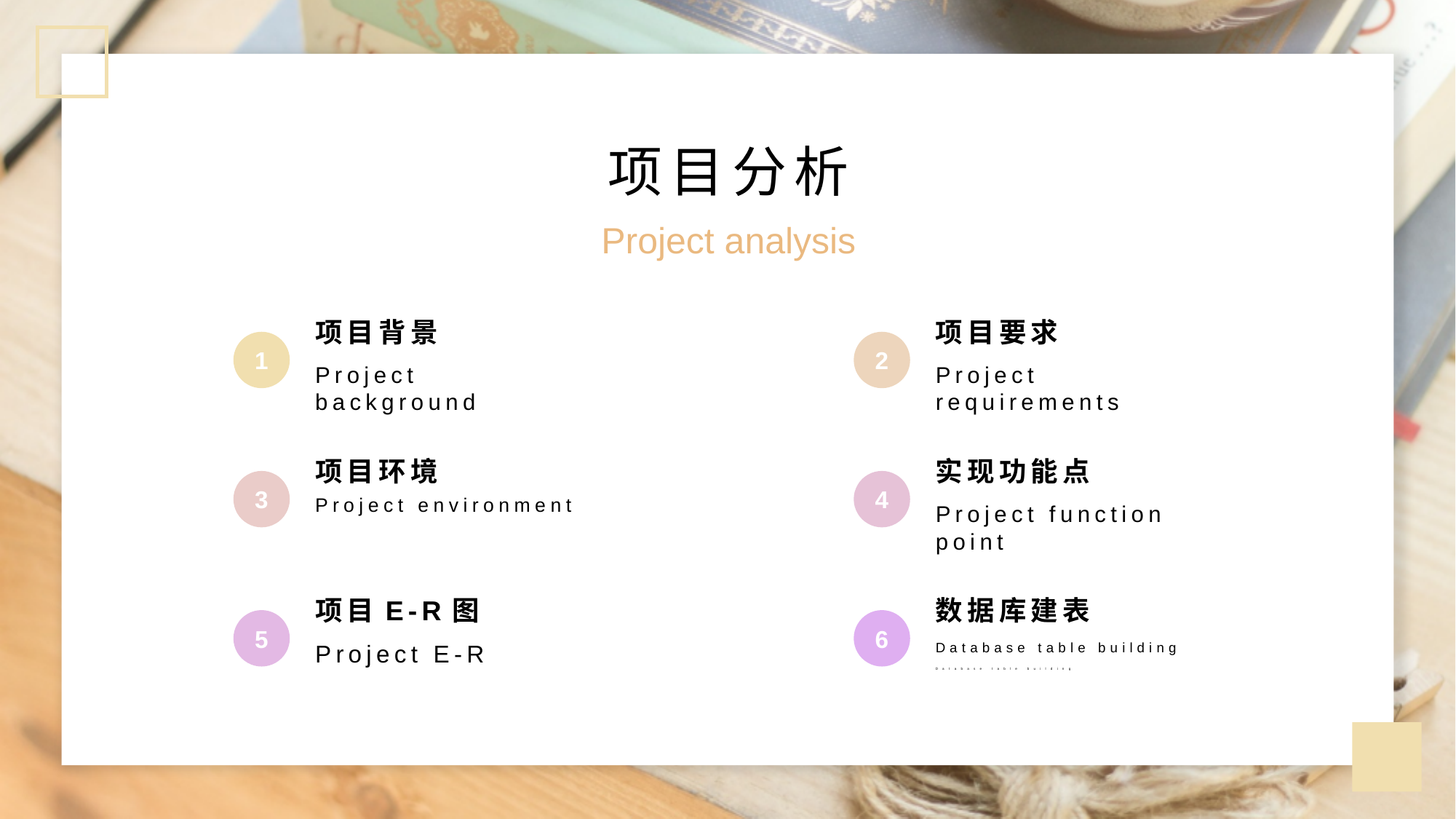

项目分析
Project analysis
项目背景
项目要求
1
2
Project background
Project requirements
项目环境
实现功能点
3
4
Project environment
Project function point
项目E-R图
数据库建表
5
6
Project E-R
Database table building

Database table building